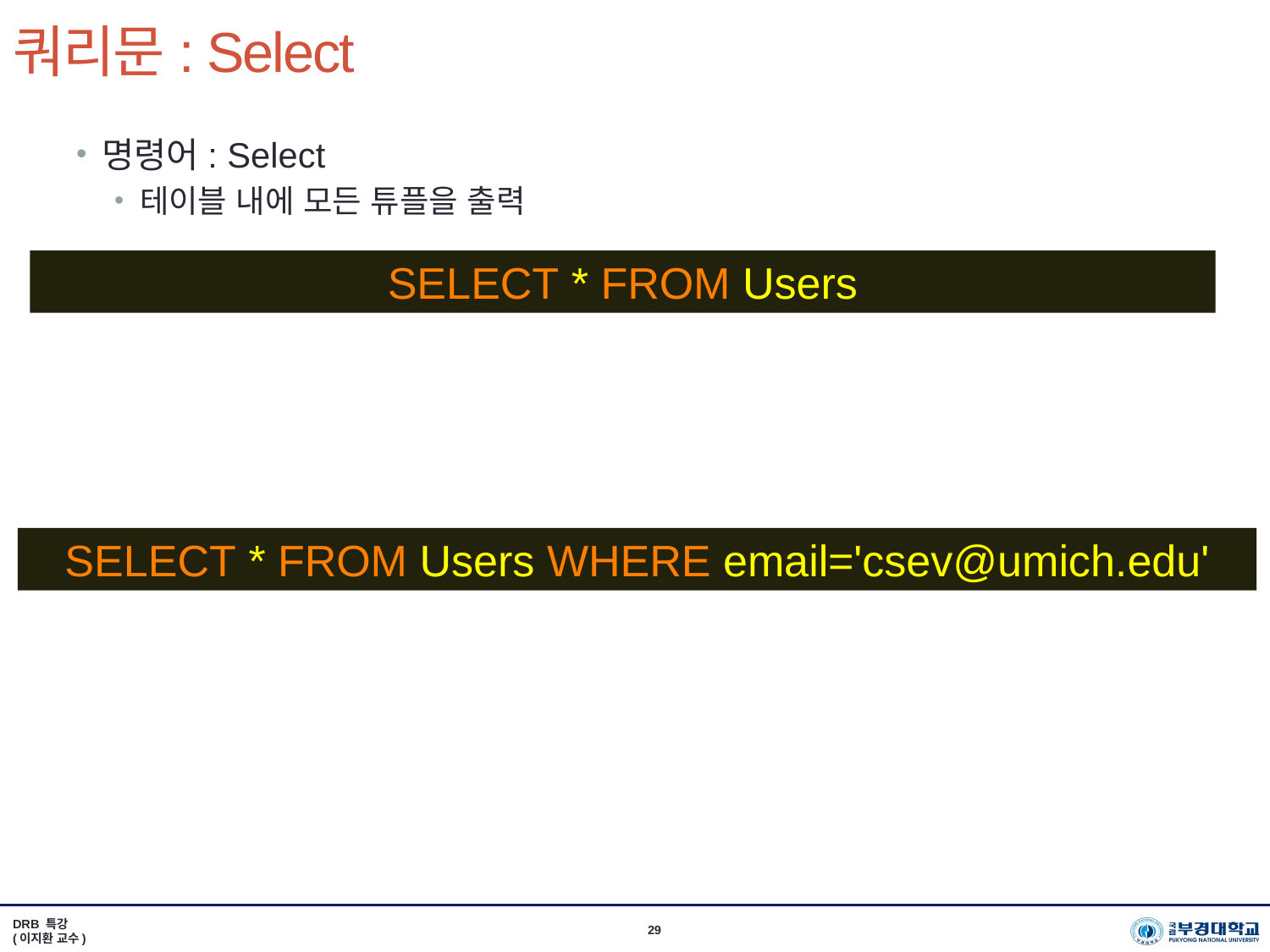

# 쿼리문: Select
명령어: Select
테이블 내에 모든 튜플을 출력

테이블 내에서 조건을 만족하는 튜플을 골라서 출력

SELECT * FROM Users
SELECT * FROM Users WHERE email='csev@umich.edu'
DRB 특강
(이지환 교수)